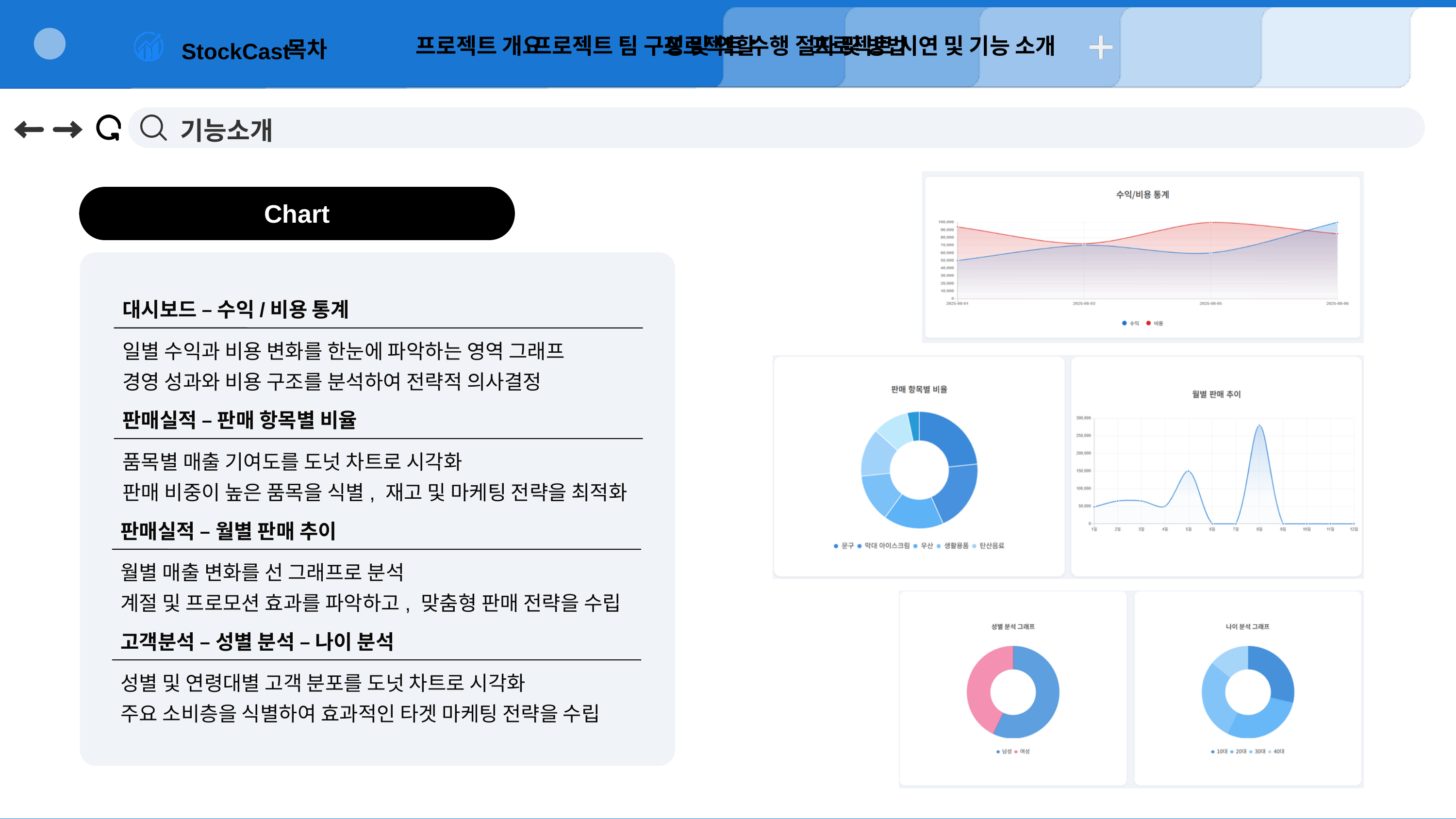

프로젝트 개요
프로젝트 팀 구성 및 역할
프로젝트 수행 절차 및 방법
프로젝트 시연 및 기능 소개

목차
StockCast

기능소개

Chart

대시보드 – 수익/비용 통계

일별 수익과 비용 변화를 한눈에 파악하는 영역 그래프
경영 성과와 비용 구조를 분석하여 전략적 의사결정
판매실적 – 판매 항목별 비율

품목별 매출 기여도를 도넛 차트로 시각화
판매 비중이 높은 품목을 식별, 재고 및 마케팅 전략을 최적화
판매실적 – 월별 판매 추이

월별 매출 변화를 선 그래프로 분석
계절 및 프로모션 효과를 파악하고, 맞춤형 판매 전략을 수립
고객분석 – 성별 분석 – 나이 분석

성별 및 연령대별 고객 분포를 도넛 차트로 시각화
주요 소비층을 식별하여 효과적인 타겟 마케팅 전략을 수립